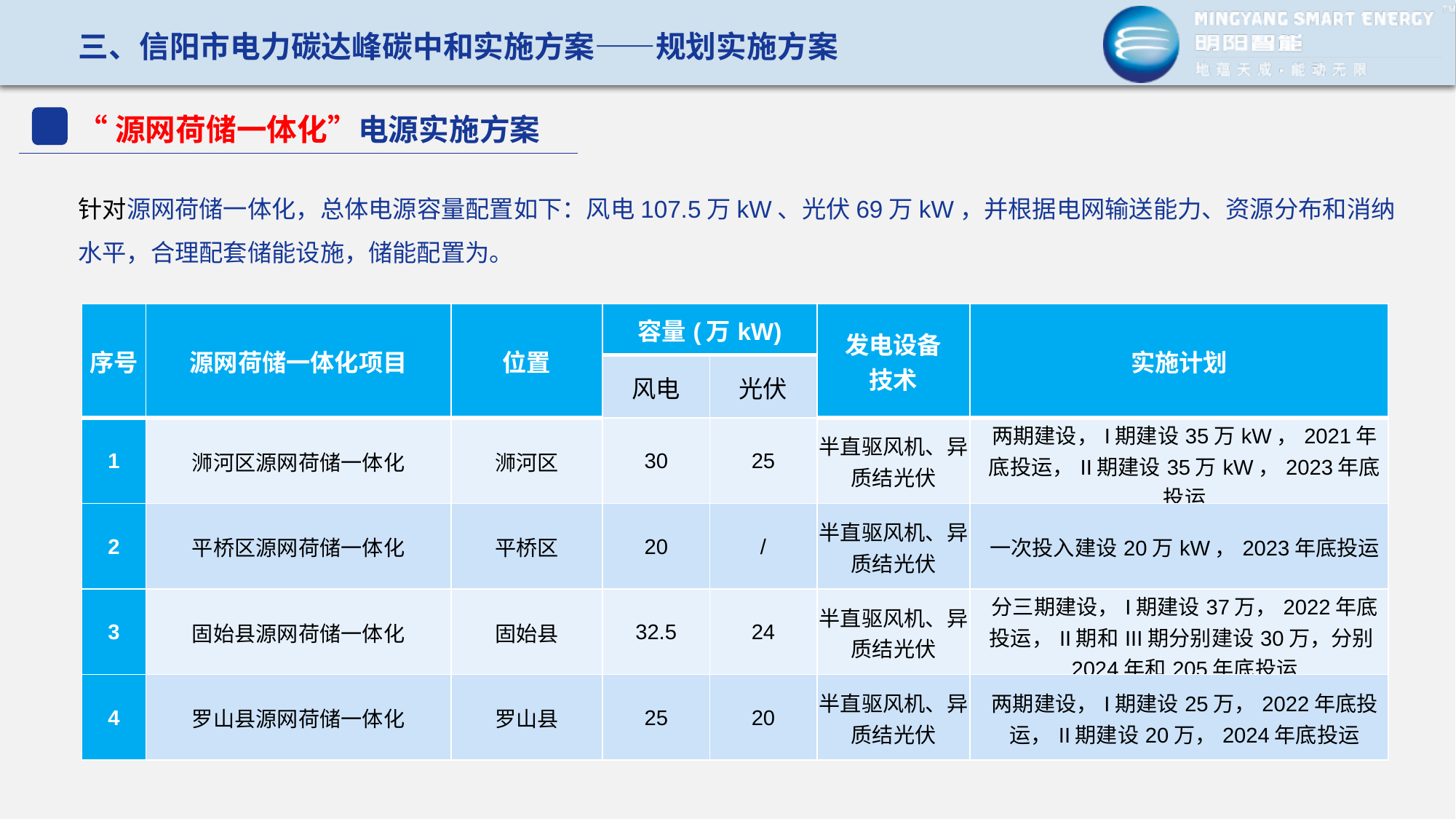

三、信阳市电力碳达峰碳中和实施方案——规划实施方案
“源网荷储一体化”电源实施方案

针对源网荷储一体化，总体电源容量配置如下：风电107.5万kW、光伏69万kW，并根据电网输送能力、资源分布和消纳水平，合理配套储能设施，储能配置为。
| 序号 | 源网荷储一体化项目 | 位置 | 容量(万kW) |  | 发电设备 技术 | 实施计划 |
| --- | --- | --- | --- | --- | --- | --- |
|  |  |  | 风电 | 光伏 |  |  |
| 1 | 浉河区源网荷储一体化 | 浉河区 | 30 | 25 | 半直驱风机、异质结光伏 | 两期建设，I期建设35万kW，2021年底投运，II期建设35万kW，2023年底投运 |
| 2 | 平桥区源网荷储一体化 | 平桥区 | 20 | / | 半直驱风机、异质结光伏 | 一次投入建设20万kW，2023年底投运 |
| 3 | 固始县源网荷储一体化 | 固始县 | 32.5 | 24 | 半直驱风机、异质结光伏 | 分三期建设，I期建设37万，2022年底投运，II期和III期分别建设30万，分别2024年和205年底投运 |
| 4 | 罗山县源网荷储一体化 | 罗山县 | 25 | 20 | 半直驱风机、异质结光伏 | 两期建设，I期建设25万，2022年底投运，II期建设20万，2024年底投运 |